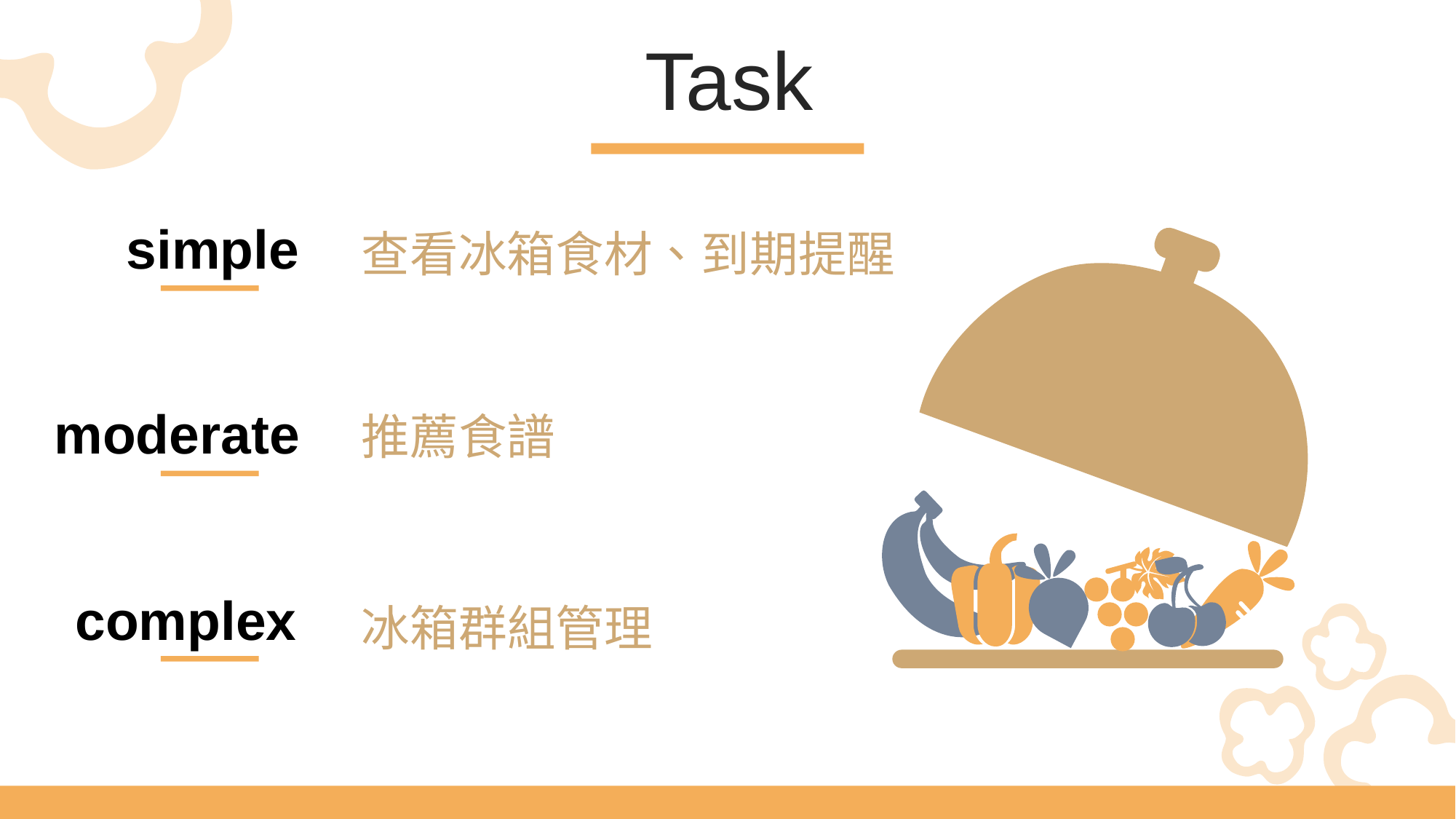

Task
simple
查看冰箱食材、到期提醒

moderate
推薦食譜

complex
冰箱群組管理